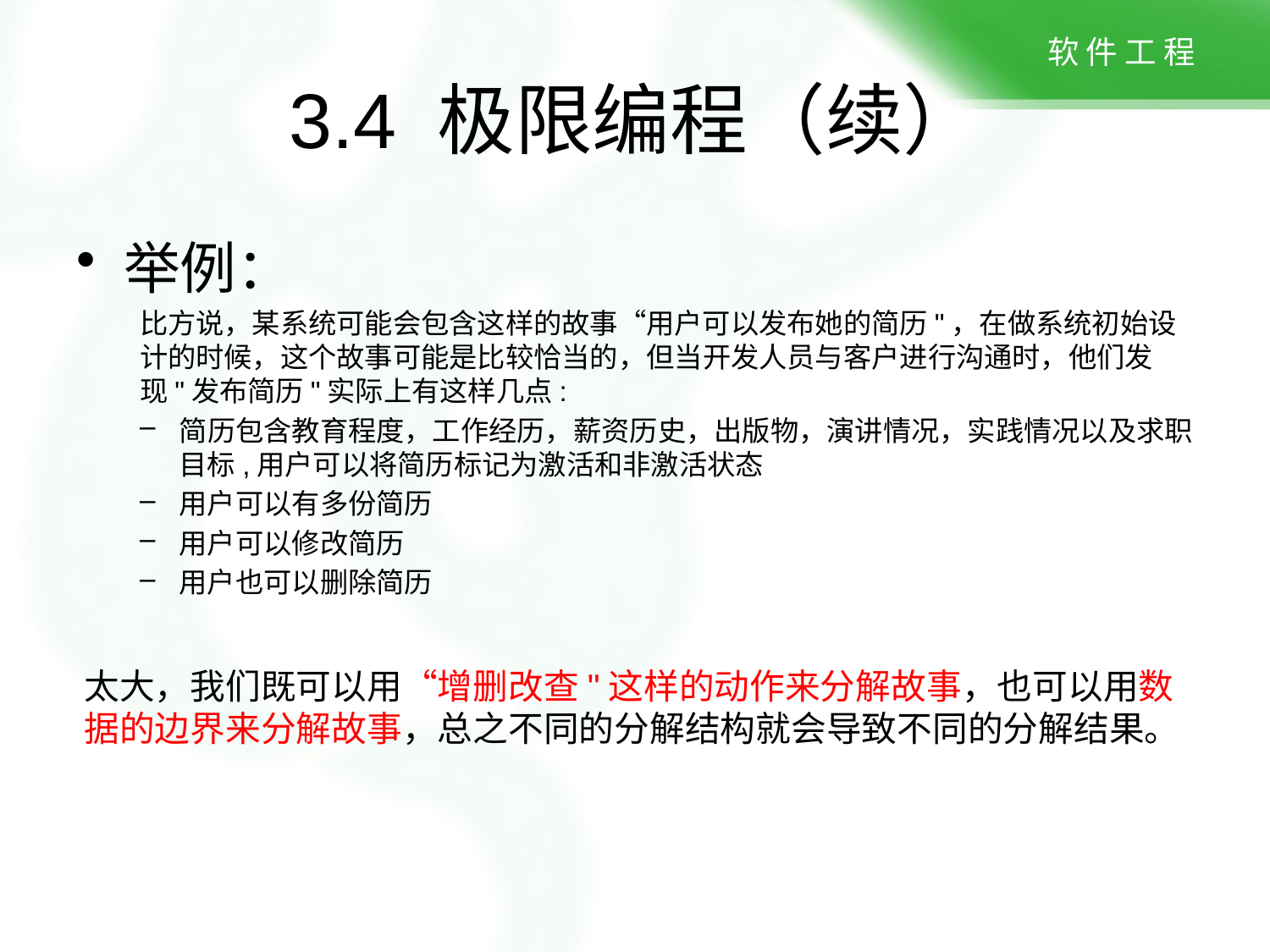

3.4 极限编程（续）
举例：
比方说，某系统可能会包含这样的故事“用户可以发布她的简历"，在做系统初始设计的时候，这个故事可能是比较恰当的，但当开发人员与客户进行沟通时，他们发现"发布简历"实际上有这样几点:
简历包含教育程度，工作经历，薪资历史，出版物，演讲情况，实践情况以及求职目标,用户可以将简历标记为激活和非激活状态
用户可以有多份简历
用户可以修改简历
用户也可以删除简历

太大，我们既可以用“增删改查"这样的动作来分解故事，也可以用数据的边界来分解故事，总之不同的分解结构就会导致不同的分解结果。